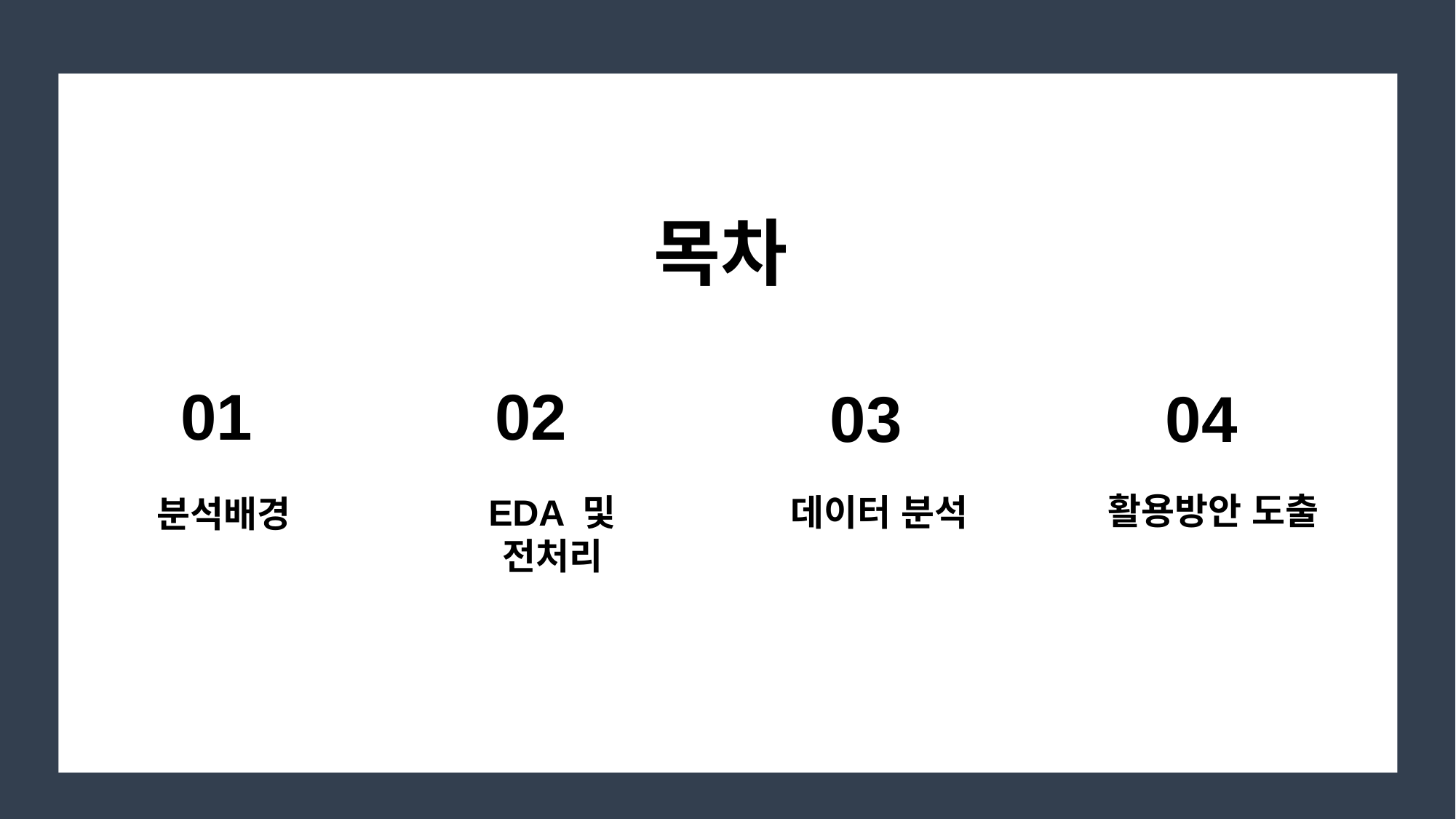

목차
01
02
04
03
활용방안 도출
데이터 분석
EDA 및 전처리
분석배경